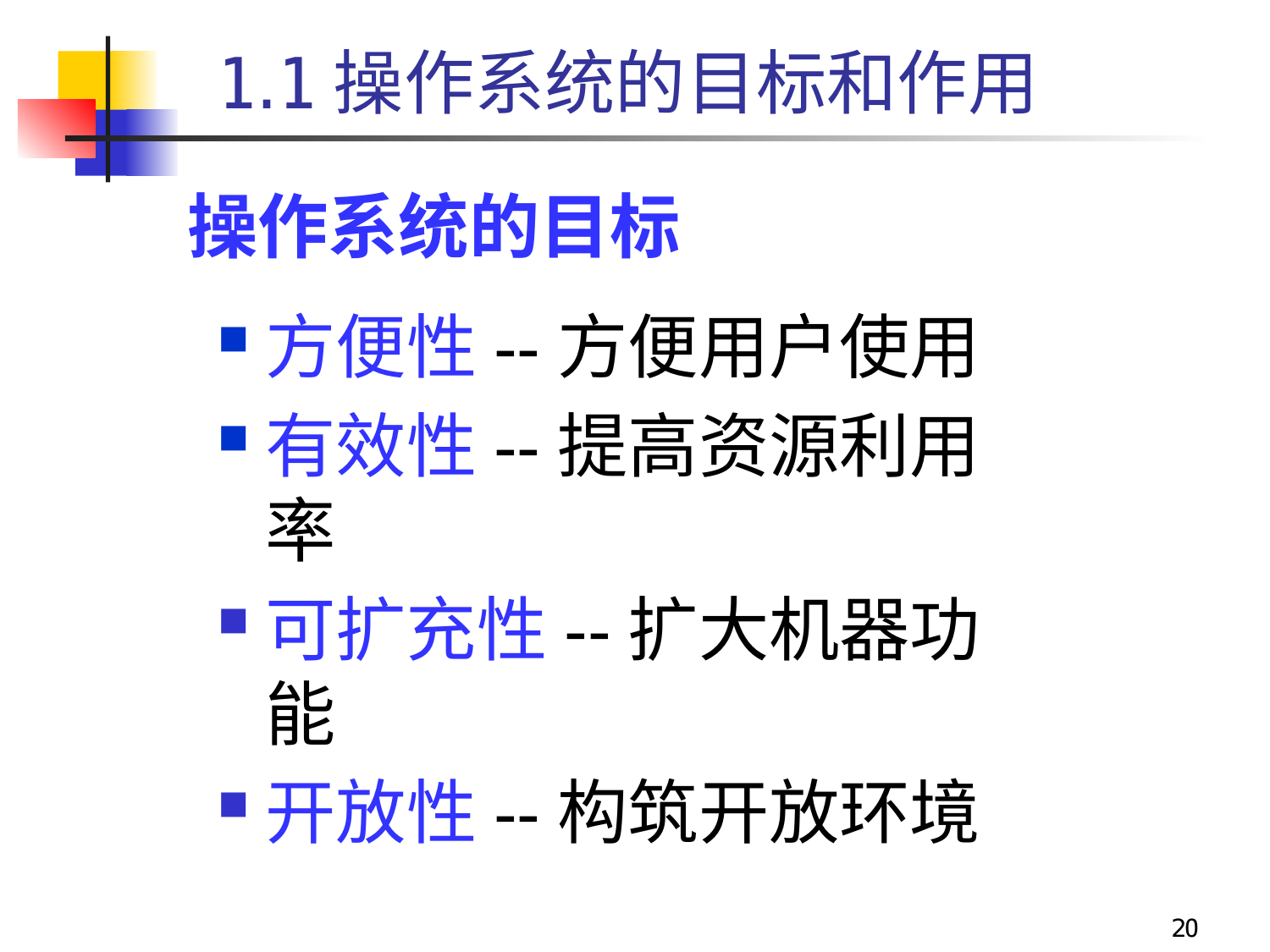

1.1操作系统的目标和作用
操作系统的目标
方便性--方便用户使用
有效性--提高资源利用率
可扩充性--扩大机器功能
开放性--构筑开放环境

20